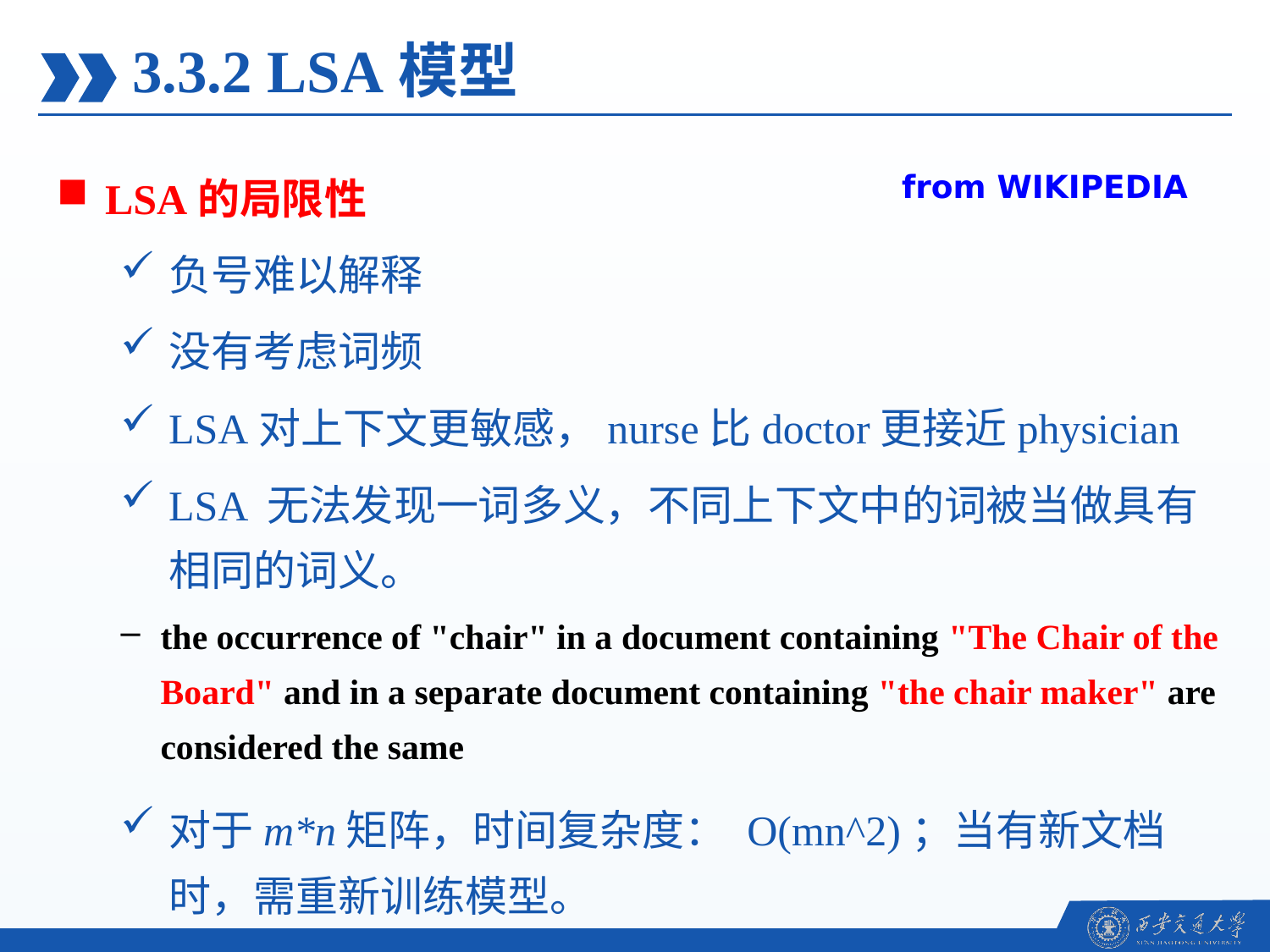

3.3.2 LSA模型
LSA的局限性
负号难以解释
没有考虑词频
LSA对上下文更敏感，nurse比doctor更接近physician
LSA 无法发现一词多义，不同上下文中的词被当做具有相同的词义。
the occurrence of "chair" in a document containing "The Chair of the Board" and in a separate document containing "the chair maker" are considered the same
对于m*n矩阵，时间复杂度： O(mn^2)；当有新文档时，需重新训练模型。

from WIKIPEDIA